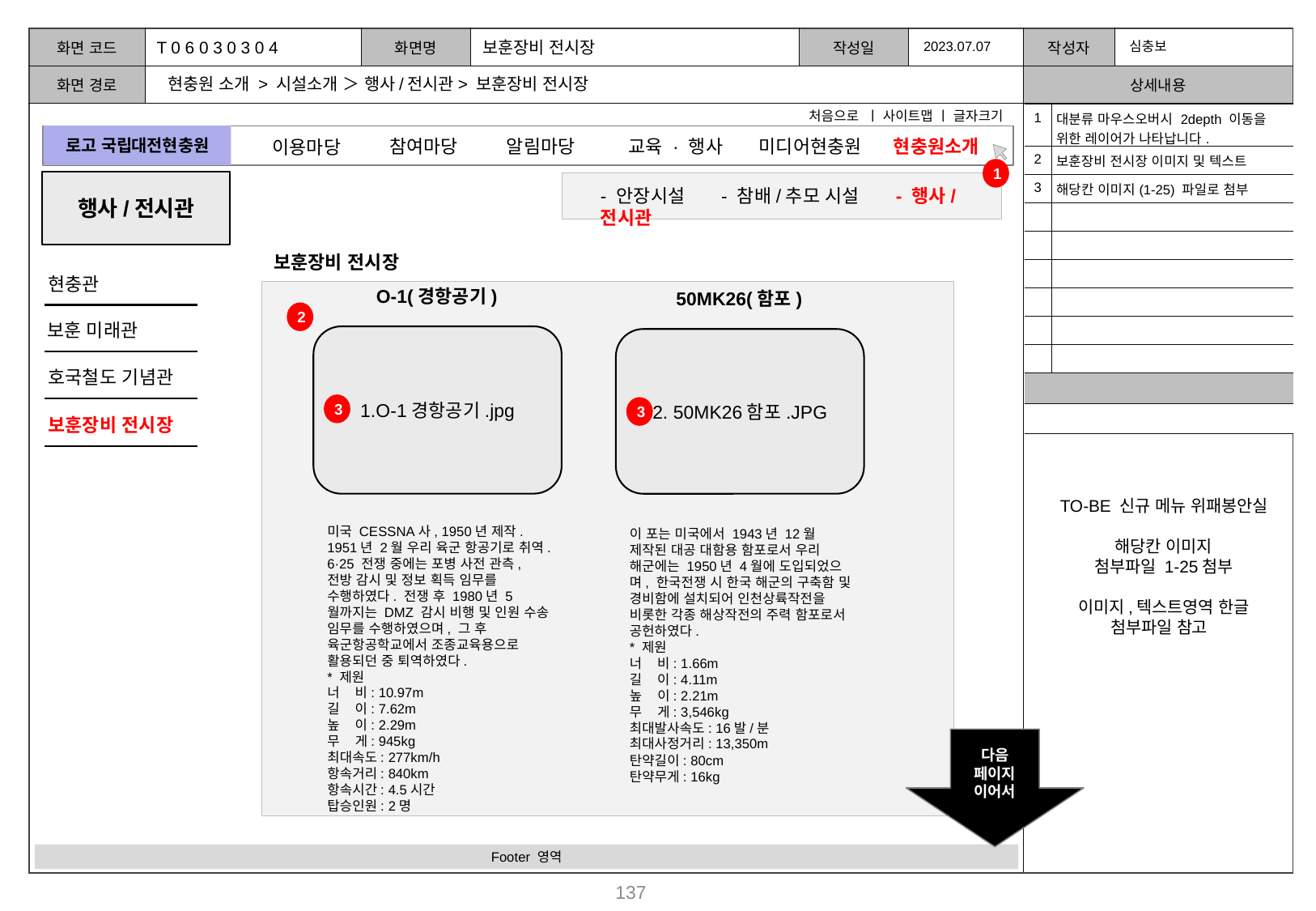

T 0 6 0 3 0 3 0 4
보훈장비 전시장
2023.07.07
심충보
현충원 소개 > 시설소개 ＞ 행사/전시관> 보훈장비 전시장
처음으로  ㅣ 사이트맵 ㅣ 글자크기
| 1 | 대분류 마우스오버시 2depth 이동을 위한 레이어가 나타납니다. |
| --- | --- |
| 2 | 보훈장비 전시장 이미지 및 텍스트 |
| 3 | 해당칸 이미지(1-25) 파일로 첨부 |
|  |  |
|  |  |
|  |  |
|  |  |
|  |  |
|  |  |
|  |  |
|  |  |
로고 국립대전현충원

참여마당
알림마당
미디어현충원
교육 · 행사
현충원소개
이용마당

1
행사/전시관

- 안장시설      - 참배/추모 시설      - 행사/전시관
보훈장비 전시장
현충관
O-1(경항공기)

50MK26(함포)
2
보훈 미래관
1.O-1경항공기.jpg
2. 50MK26함포.JPG
호국철도 기념관
3
3
보훈장비 전시장
TO-BE 신규 메뉴 위패봉안실

해당칸 이미지
첨부파일 1-25첨부

이미지,텍스트영역 한글 첨부파일 참고
미국 CESSNA사, 1950년 제작. 1951년 2월 우리 육군 항공기로 취역. 6·25 전쟁 중에는 포병 사전 관측, 전방 감시 및 정보 획득 임무를 수행하였다. 전쟁 후 1980년 5월까지는 DMZ 감시 비행 및 인원 수송 임무를 수행하였으며, 그 후 육군항공학교에서 조종교육용으로 활용되던 중 퇴역하였다.
* 제원
너    비: 10.97m
길    이: 7.62m
높    이: 2.29m
무    게: 945kg
최대속도: 277km/h
항속거리: 840km
항속시간: 4.5시간
탑승인원: 2명
이 포는 미국에서 1943년 12월 제작된 대공 대함용 함포로서 우리 해군에는 1950년 4월에 도입되었으며, 한국전쟁 시 한국 해군의 구축함 및 경비함에 설치되어 인천상륙작전을 비롯한 각종 해상작전의 주력 함포로서 공헌하였다.
* 제원
너    비: 1.66m
길    이: 4.11m
높    이: 2.21m
무    게: 3,546kg
최대발사속도: 16발/분
최대사정거리: 13,350m
탄약길이: 80cm
탄약무게: 16kg
다음
페이지
이어서
Footer 영역